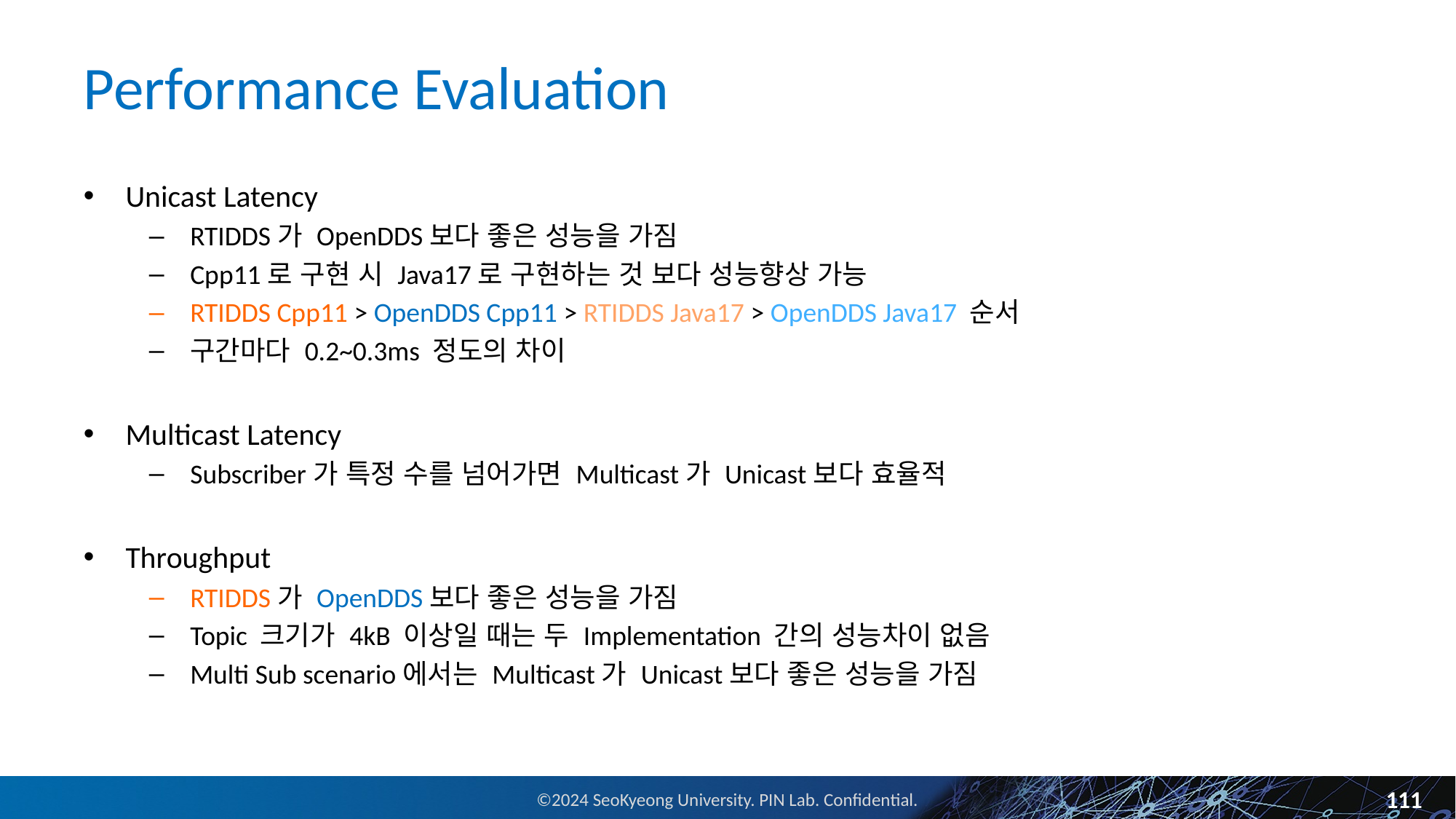

# Performance Evaluation
Unicast Latency
RTIDDS가 OpenDDS보다 좋은 성능을 가짐
Cpp11로 구현 시 Java17로 구현하는 것 보다 성능향상 가능
RTIDDS Cpp11 > OpenDDS Cpp11 > RTIDDS Java17 > OpenDDS Java17 순서
구간마다 0.2~0.3ms 정도의 차이

Multicast Latency
Subscriber가 특정 수를 넘어가면 Multicast가 Unicast보다 효율적

Throughput
RTIDDS가 OpenDDS보다 좋은 성능을 가짐
Topic 크기가 4kB 이상일 때는 두 Implementation 간의 성능차이 없음
Multi Sub scenario에서는 Multicast가 Unicast보다 좋은 성능을 가짐
111